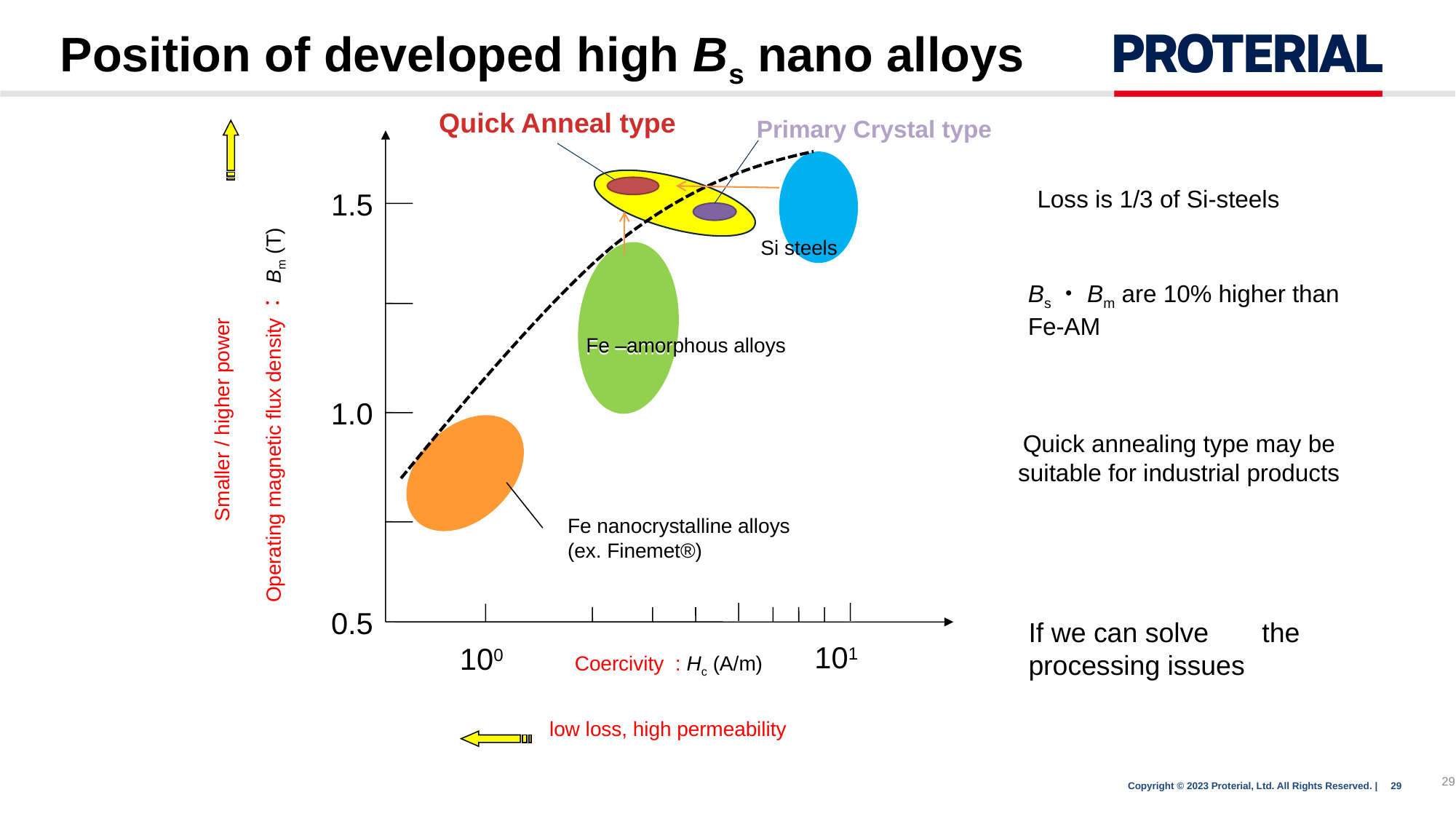

# Position of developed high Bs nano alloys
Quick Anneal type
Primary Crystal type

Loss is 1/3 of Si-steels
1.5

Si steels
Bs・Bm are 10% higher than Fe-AM

Fe –amorphous alloys
Operating magnetic flux density： Bm (T)
Smaller / higher power
1.0

Quick annealing type may be suitable for industrial products

Fe nanocrystalline alloys
(ex. Finemet®)

0.5

If we can solve       the processing issues

101
100
Coercivity  : Hc (A/m)
low loss, high permeability

29